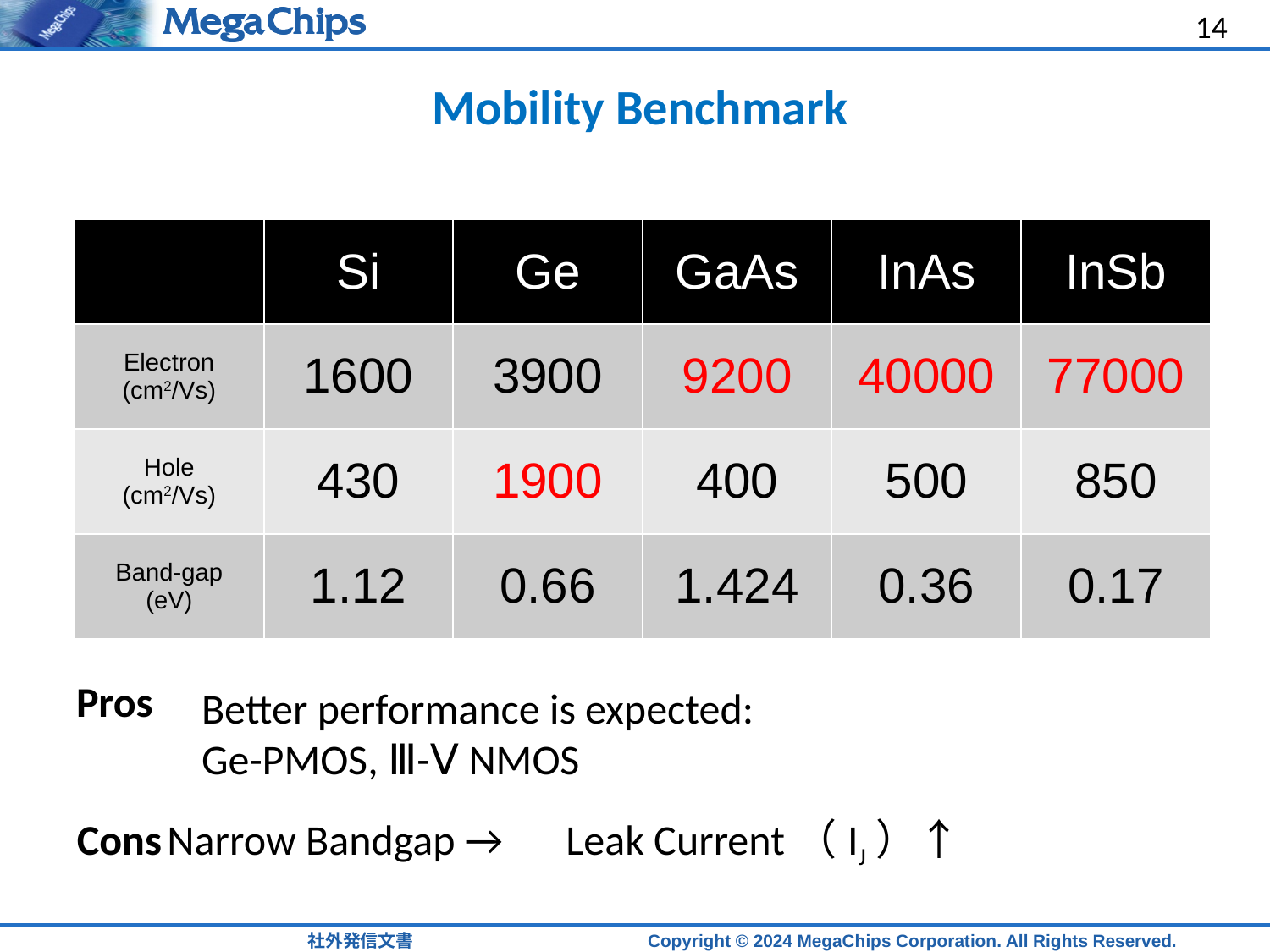

14
# Mobility Benchmark
|  | Si | Ge | GaAs | InAs | InSb |
| --- | --- | --- | --- | --- | --- |
| Electron (cm2/Vs) | 1600 | 3900 | 9200 | 40000 | 77000 |
| Hole (cm2/Vs) | 430 | 1900 | 400 | 500 | 850 |
| Band-gap (eV) | 1.12 | 0.66 | 1.424 | 0.36 | 0.17 |
Pros
Better performance is expected:
Ge-PMOS, Ⅲ-Ⅴ NMOS
Cons
Narrow Bandgap →　Leak Current（IJ）↑
社外発信文書